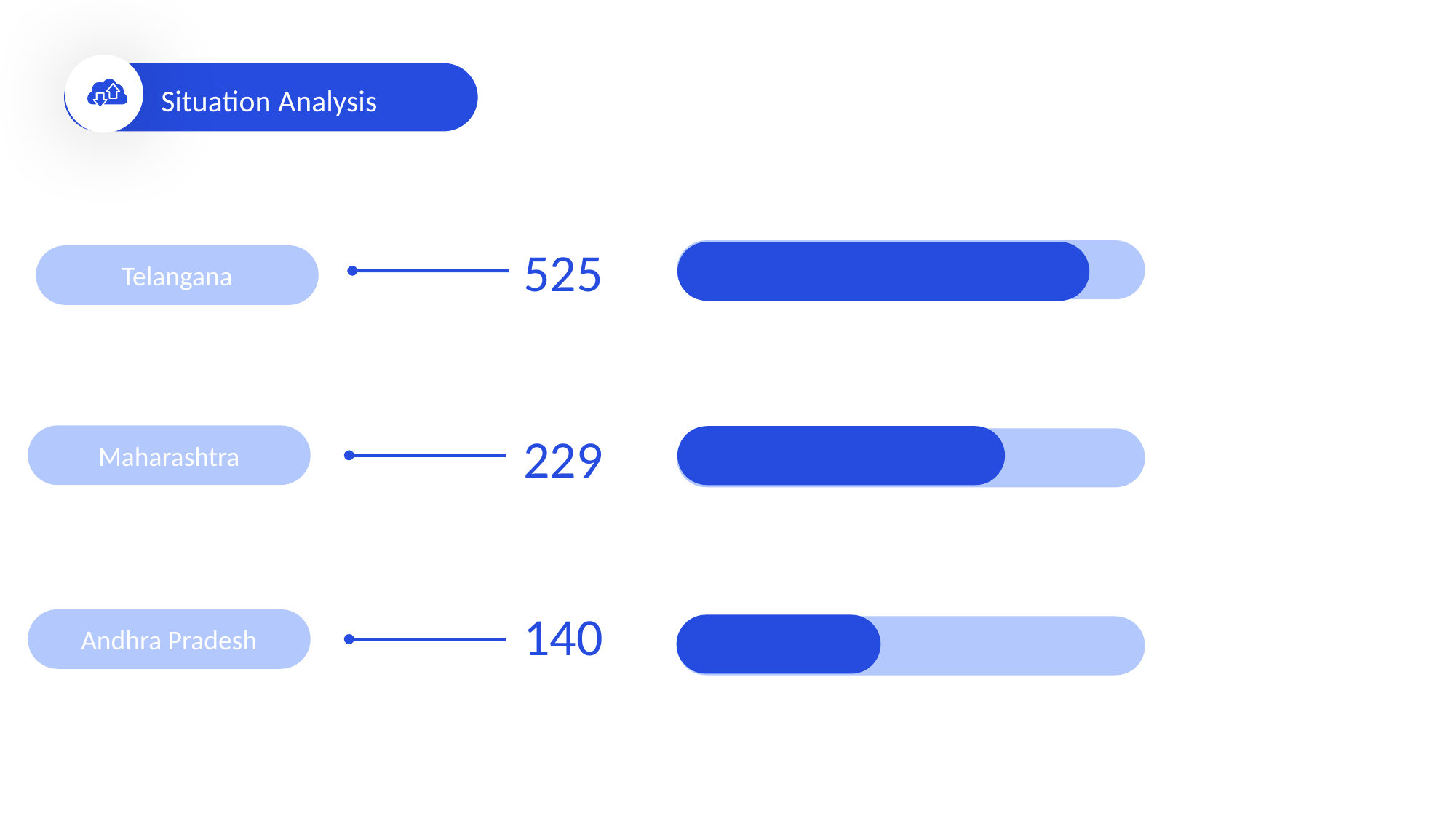

Situation Analysis

525

Telangana

229

Maharashtra

140
Andhra Pradesh

PPT模板 http://www.freeppt7.com/moban/